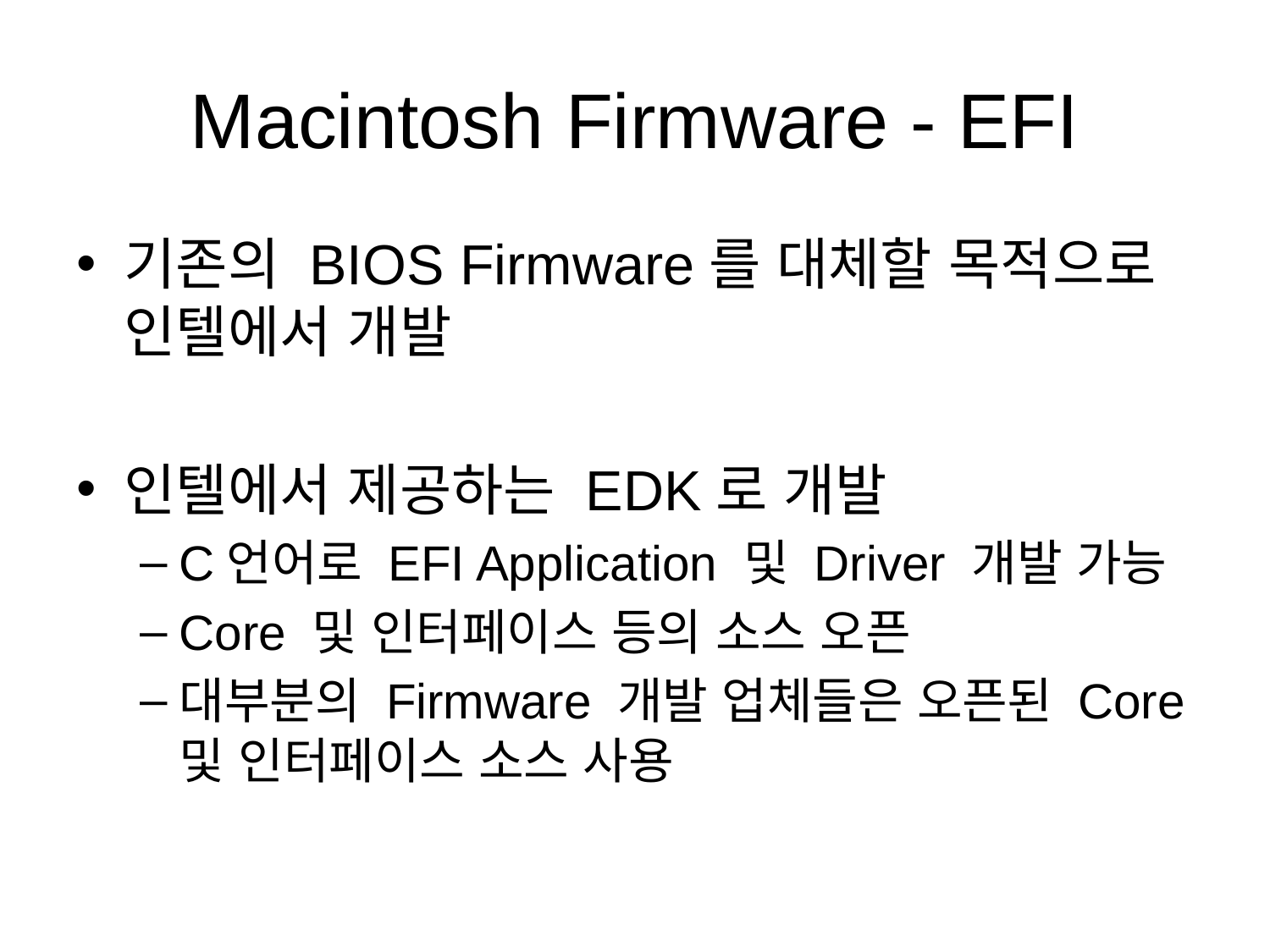

# Macintosh Firmware - EFI
기존의 BIOS Firmware를 대체할 목적으로 인텔에서 개발

인텔에서 제공하는 EDK로 개발
C언어로 EFI Application 및 Driver 개발 가능
Core 및 인터페이스 등의 소스 오픈
대부분의 Firmware 개발 업체들은 오픈된 Core 및 인터페이스 소스 사용